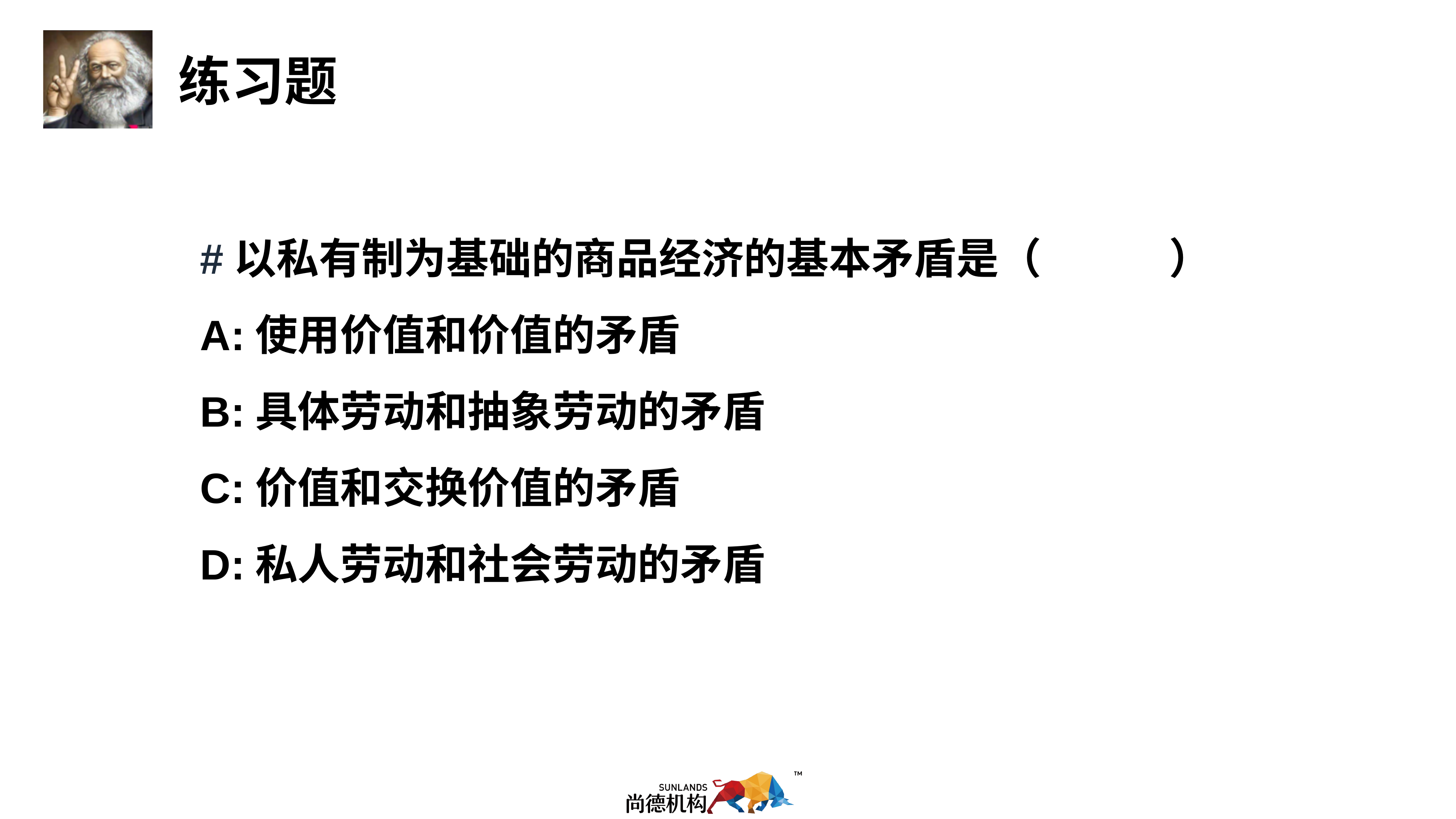

#以私有制为基础的商品经济的基本矛盾是（　　　）
A:使用价值和价值的矛盾
B:具体劳动和抽象劳动的矛盾
C:价值和交换价值的矛盾
D:私人劳动和社会劳动的矛盾